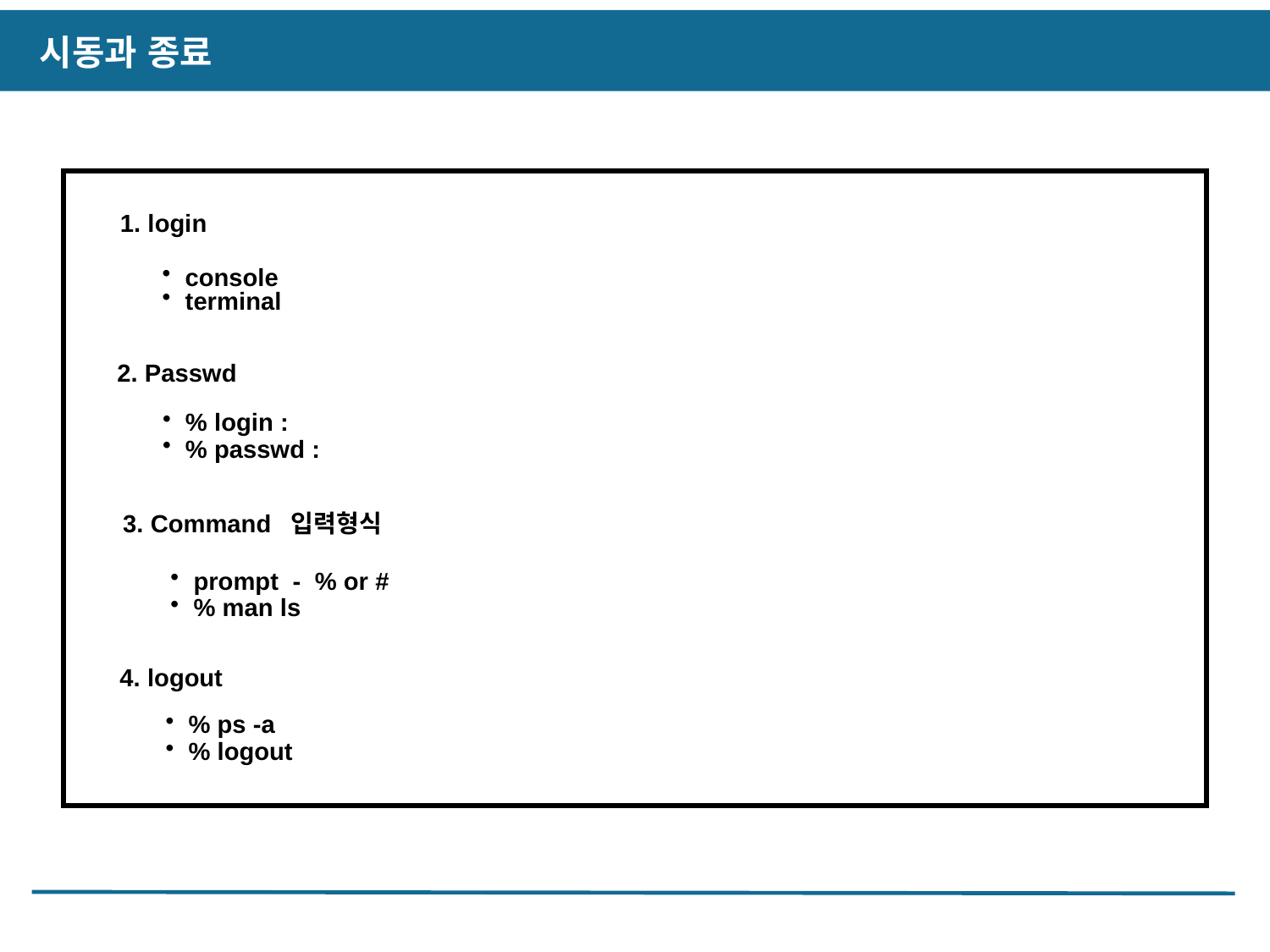

시동과 종료

1. login
  console
  terminal
2. Passwd
  % login :
  % passwd :
3. Command  입력형식
  prompt  -  % or #
  % man ls
4. logout
  % ps -a
  % logout